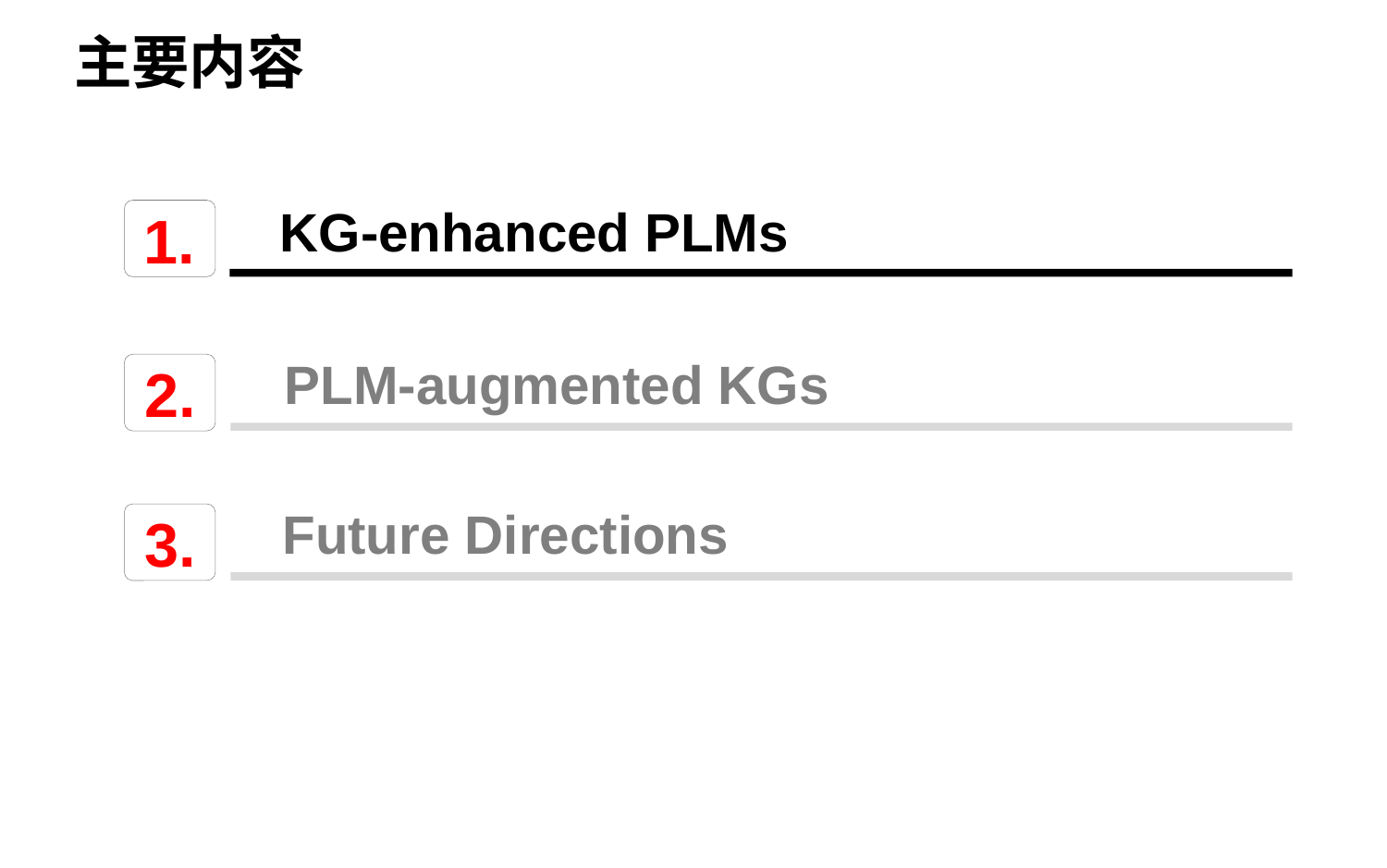

# 主要内容
KG-enhanced PLMs
1.

PLM-augmented KGs
2.

Future Directions
3.